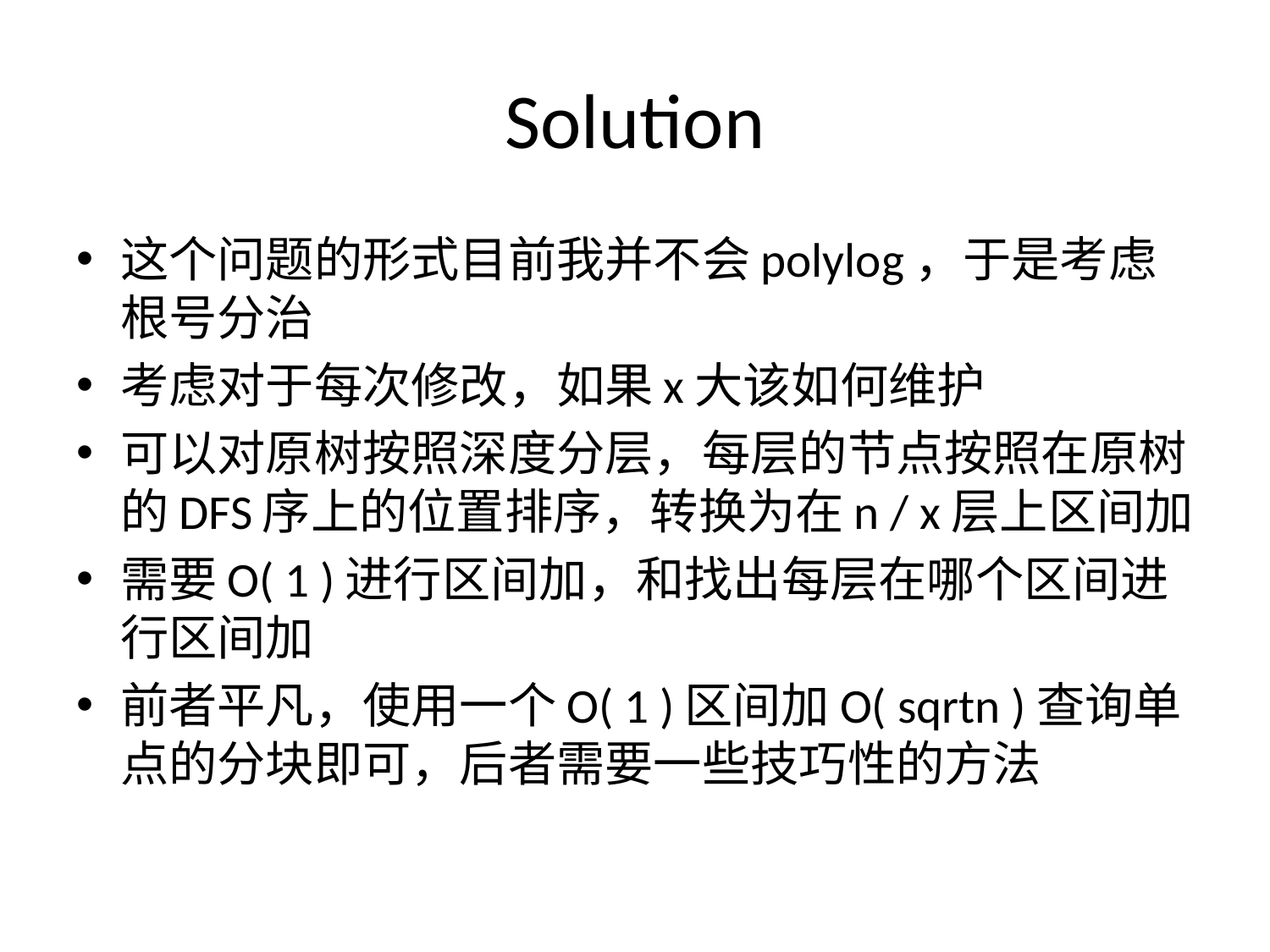

# Solution
这个问题的形式目前我并不会polylog，于是考虑根号分治
考虑对于每次修改，如果x大该如何维护
可以对原树按照深度分层，每层的节点按照在原树的DFS序上的位置排序，转换为在n / x层上区间加
需要O( 1 )进行区间加，和找出每层在哪个区间进行区间加
前者平凡，使用一个O( 1 )区间加O( sqrtn )查询单点的分块即可，后者需要一些技巧性的方法